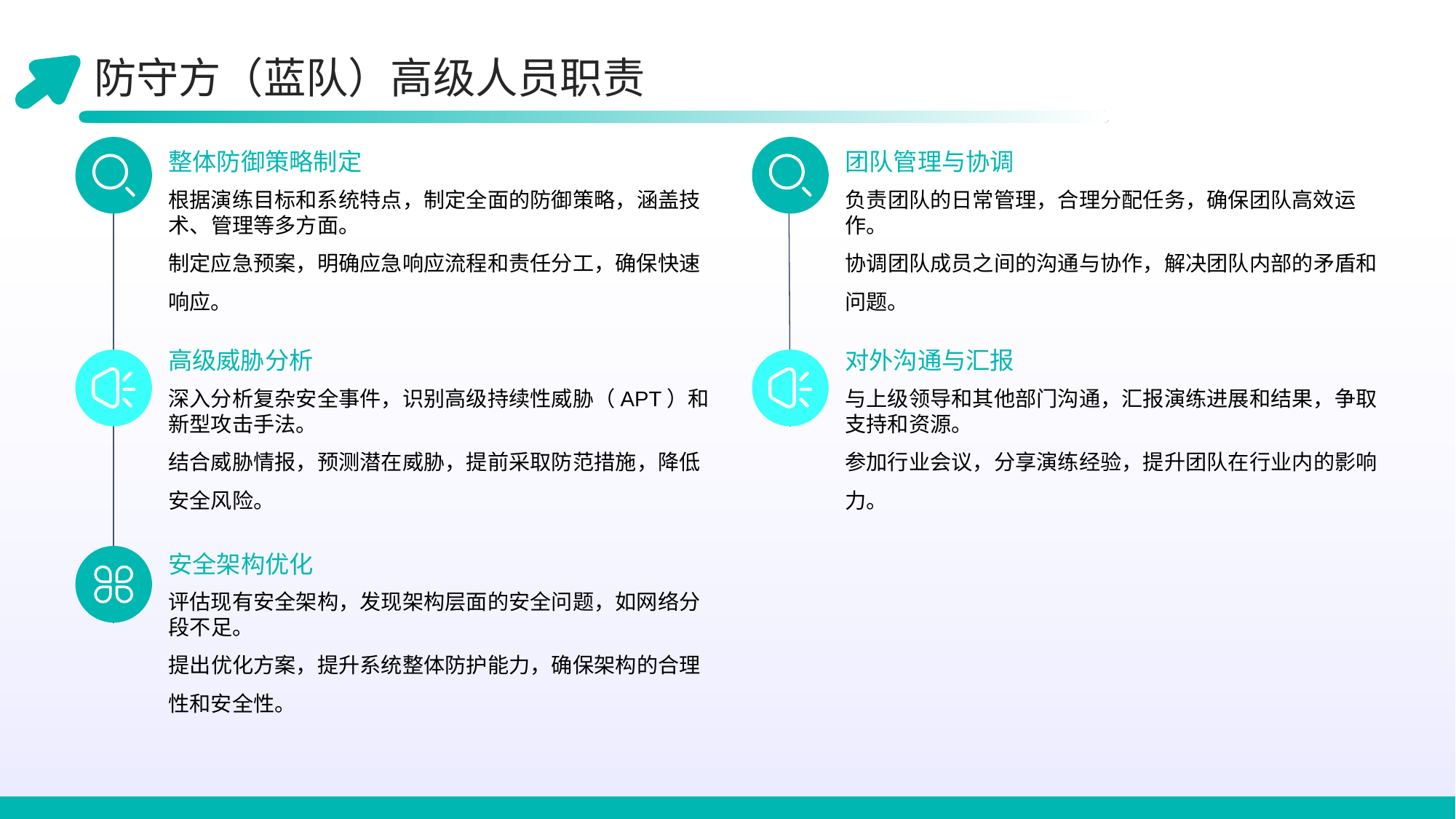

防守方（蓝队）高级人员职责

整体防御策略制定
团队管理与协调

根据演练目标和系统特点，制定全面的防御策略，涵盖技术、管理等多方面。
制定应急预案，明确应急响应流程和责任分工，确保快速响应。
负责团队的日常管理，合理分配任务，确保团队高效运作。
协调团队成员之间的沟通与协作，解决团队内部的矛盾和问题。
高级威胁分析
对外沟通与汇报

深入分析复杂安全事件，识别高级持续性威胁（APT）和新型攻击手法。
结合威胁情报，预测潜在威胁，提前采取防范措施，降低安全风险。
与上级领导和其他部门沟通，汇报演练进展和结果，争取支持和资源。
参加行业会议，分享演练经验，提升团队在行业内的影响力。

安全架构优化

评估现有安全架构，发现架构层面的安全问题，如网络分段不足。
提出优化方案，提升系统整体防护能力，确保架构的合理性和安全性。